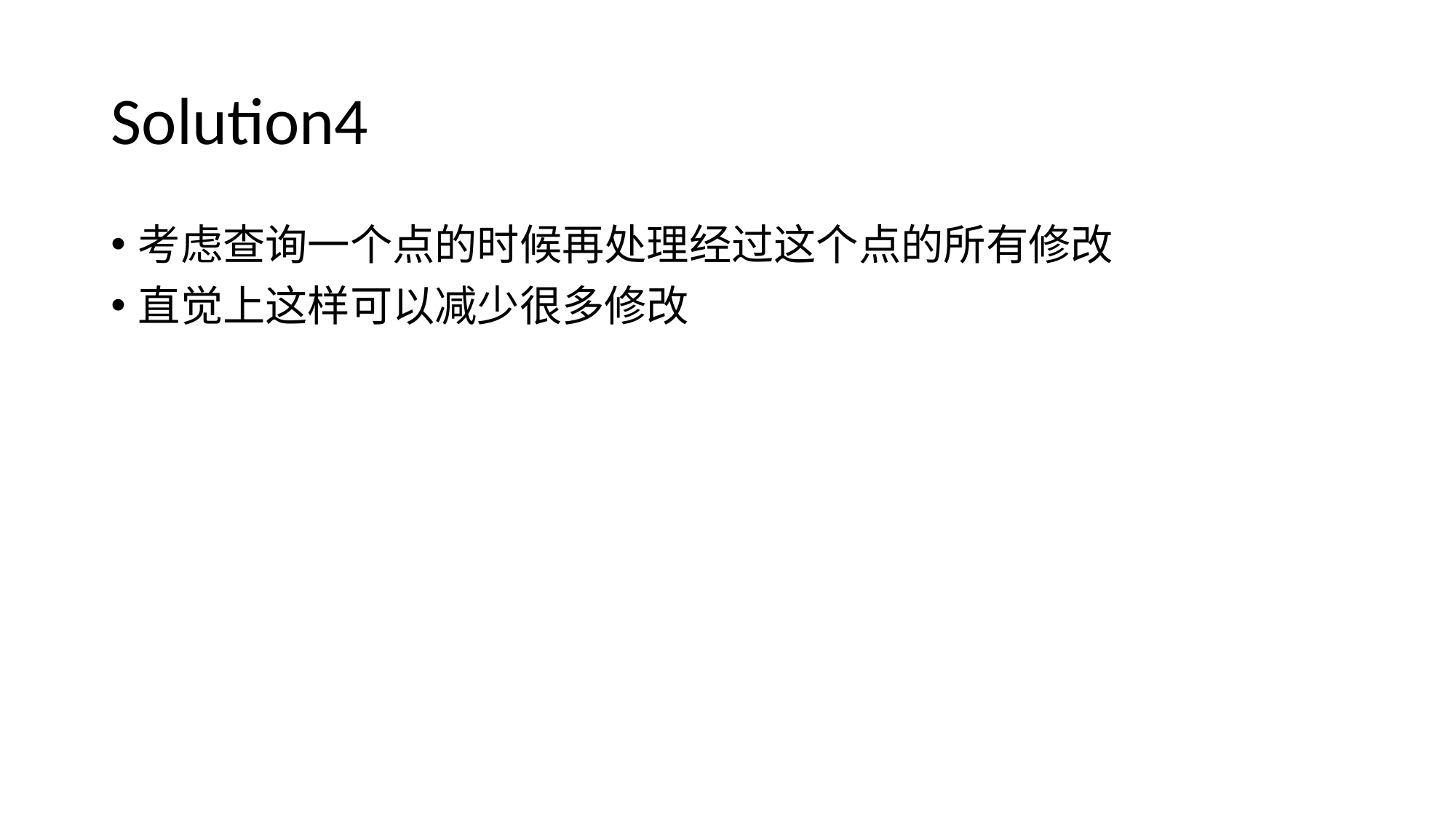

# Solution4
考虑查询一个点的时候再处理经过这个点的所有修改
直觉上这样可以减少很多修改